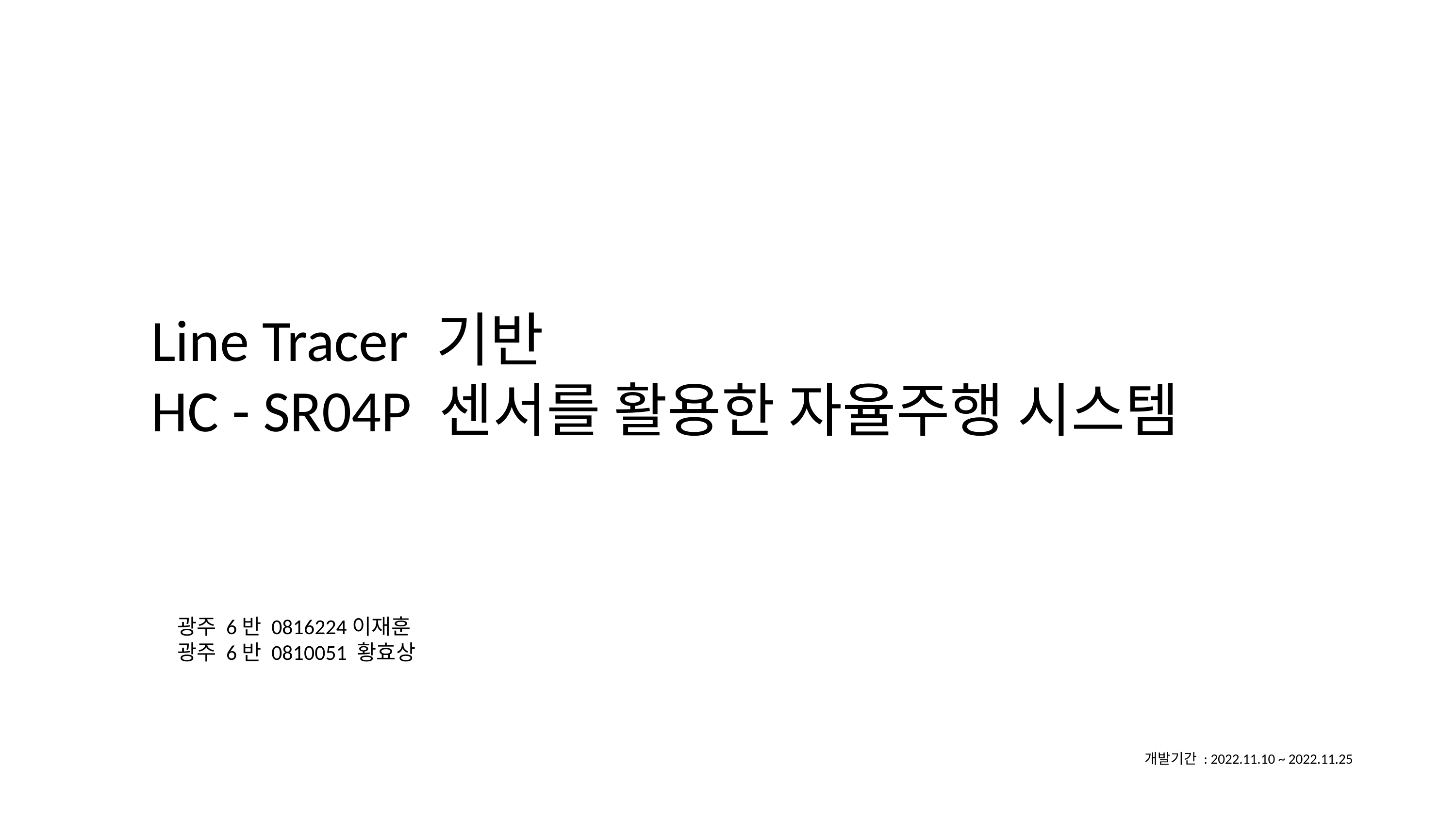

Line Tracer 기반
HC - SR04P 센서를 활용한 자율주행 시스템
광주 6반 0816224이재훈
광주 6반 0810051 황효상
개발기간 : 2022.11.10 ~ 2022.11.25